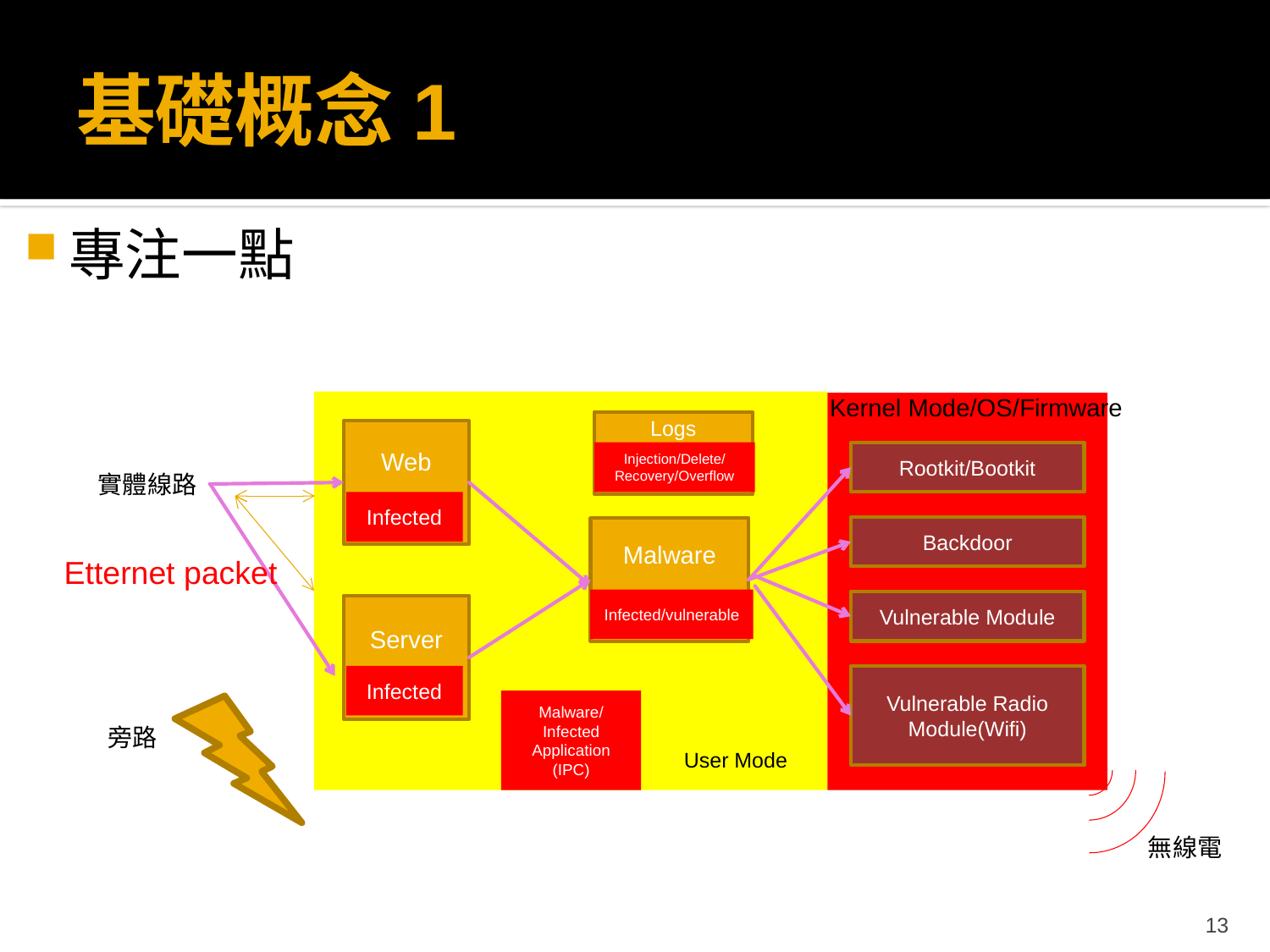

# 基礎概念1
專注一點
Kernel Mode/OS/Firmware

Web

實體線路
Malware

Server

Logs

Rootkit/Bootkit
Backdoor
Vulnerable Module
Vulnerable Radio Module(Wifi)
User Mode
Injection/Delete/Recovery/Overflow
Infected
Infected/vulnerable
Infected
Malware/
Infected Application
(IPC)

Etternet packet

旁路
無線電
13